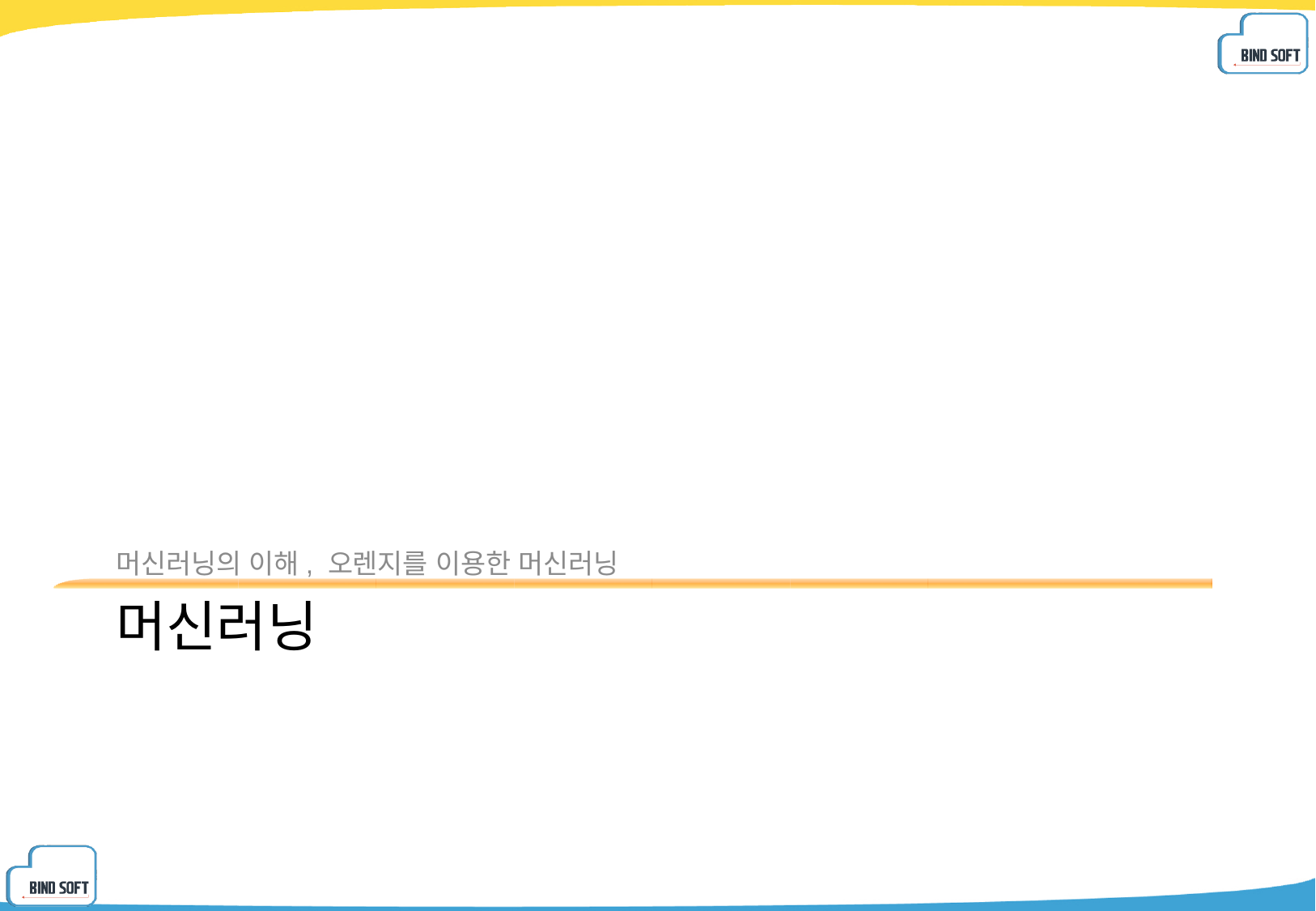

머신러닝의 이해, 오렌지를 이용한 머신러닝
# 머신러닝